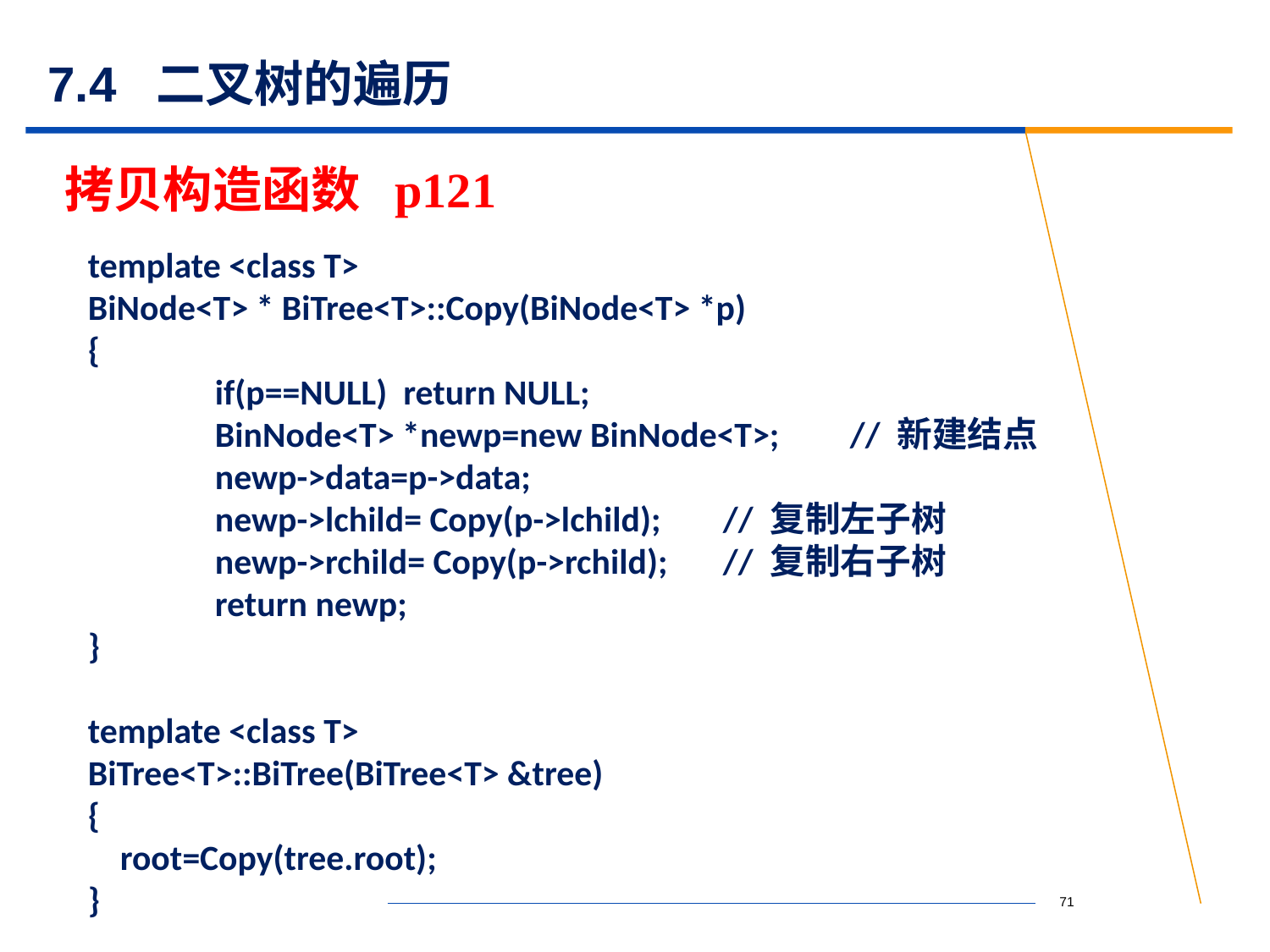

# 7.4  二叉树的遍历
拷贝构造函数  p121
template <class T>
BiNode<T> * BiTree<T>::Copy(BiNode<T> *p)
{
	if(p==NULL)  return NULL;
	BinNode<T> *newp=new BinNode<T>;	// 新建结点
	newp->data=p->data;
	newp->lchild= Copy(p->lchild);	// 复制左子树
	newp->rchild= Copy(p->rchild);	// 复制右子树
	return newp;
}

template <class T>
BiTree<T>::BiTree(BiTree<T> &tree)
{
    root=Copy(tree.root);
}